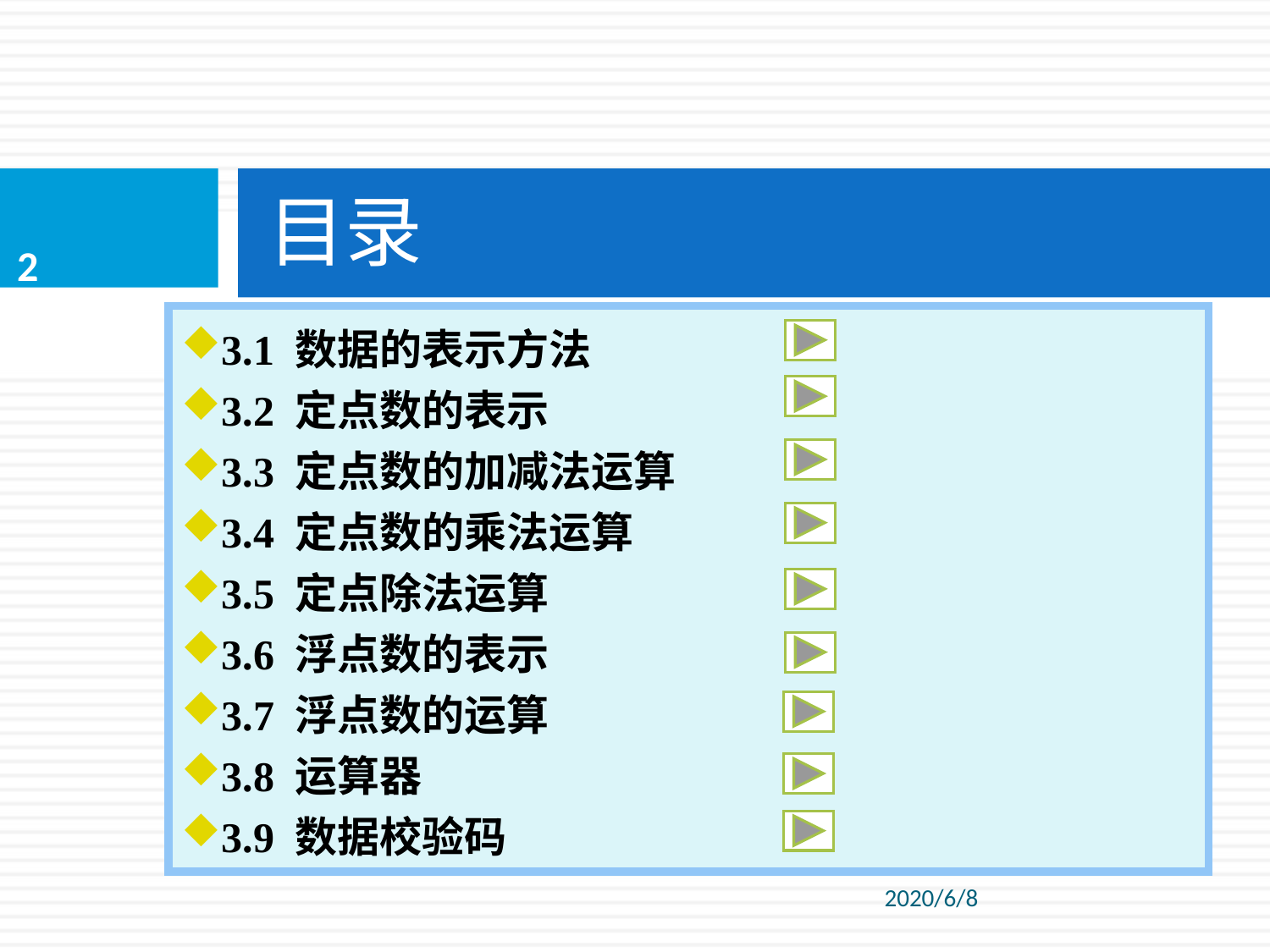

目录
2
3.1 数据的表示方法
3.2 定点数的表示
3.3 定点数的加减法运算
3.4 定点数的乘法运算
3.5 定点除法运算
3.6 浮点数的表示
3.7 浮点数的运算
3.8 运算器
3.9 数据校验码

2020/6/8